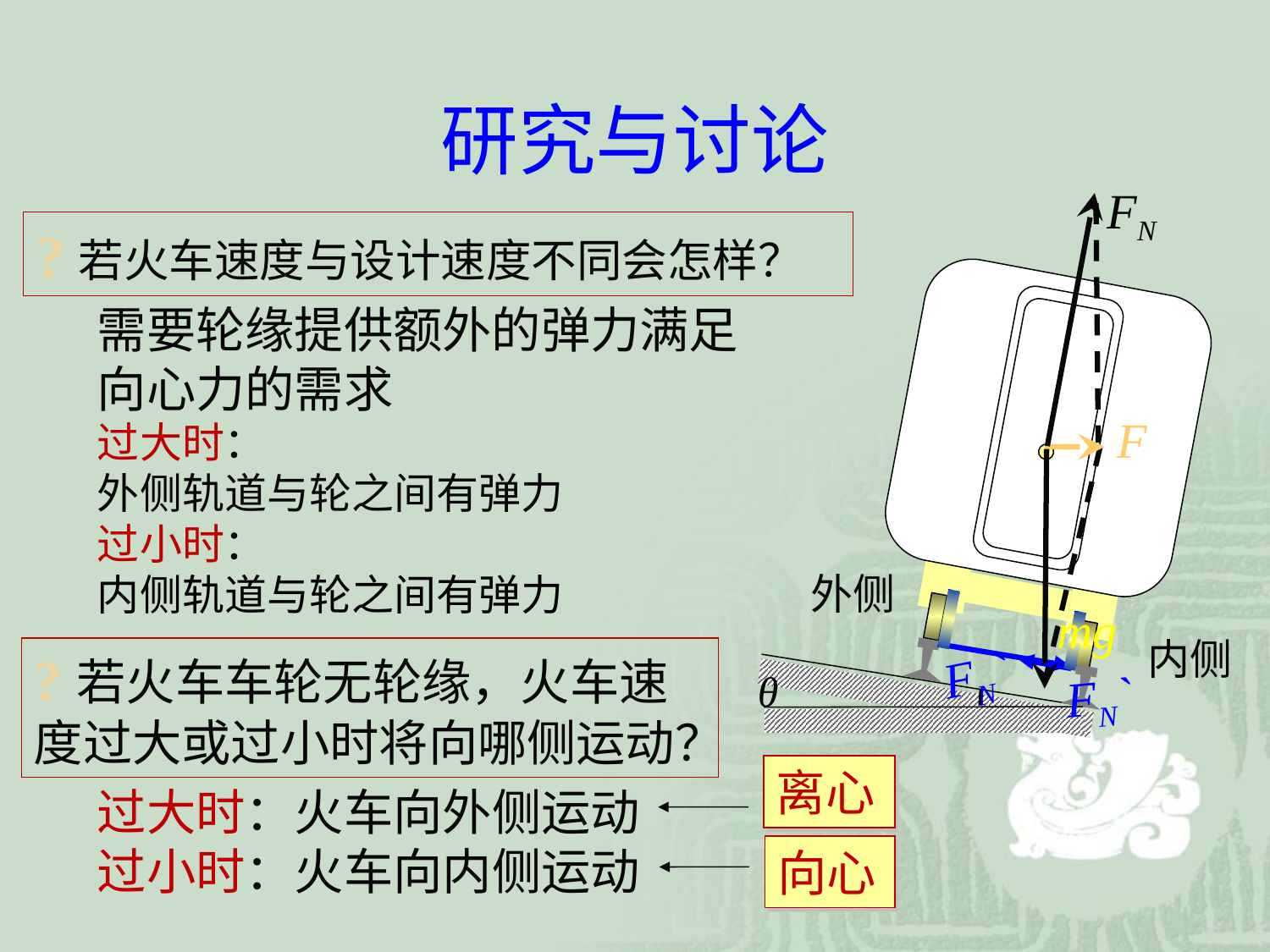

研究与讨论
FN

mg

F

?若火车速度与设计速度不同会怎样？

需要轮缘提供额外的弹力满足向心力的需求
过大时：
外侧轨道与轮之间有弹力
过小时：
内侧轨道与轮之间有弹力
外侧

内侧

FN`
FN`

?若火车车轮无轮缘，火车速度过大或过小时将向哪侧运动？

θ

离心

过大时：火车向外侧运动
过小时：火车向内侧运动
向心